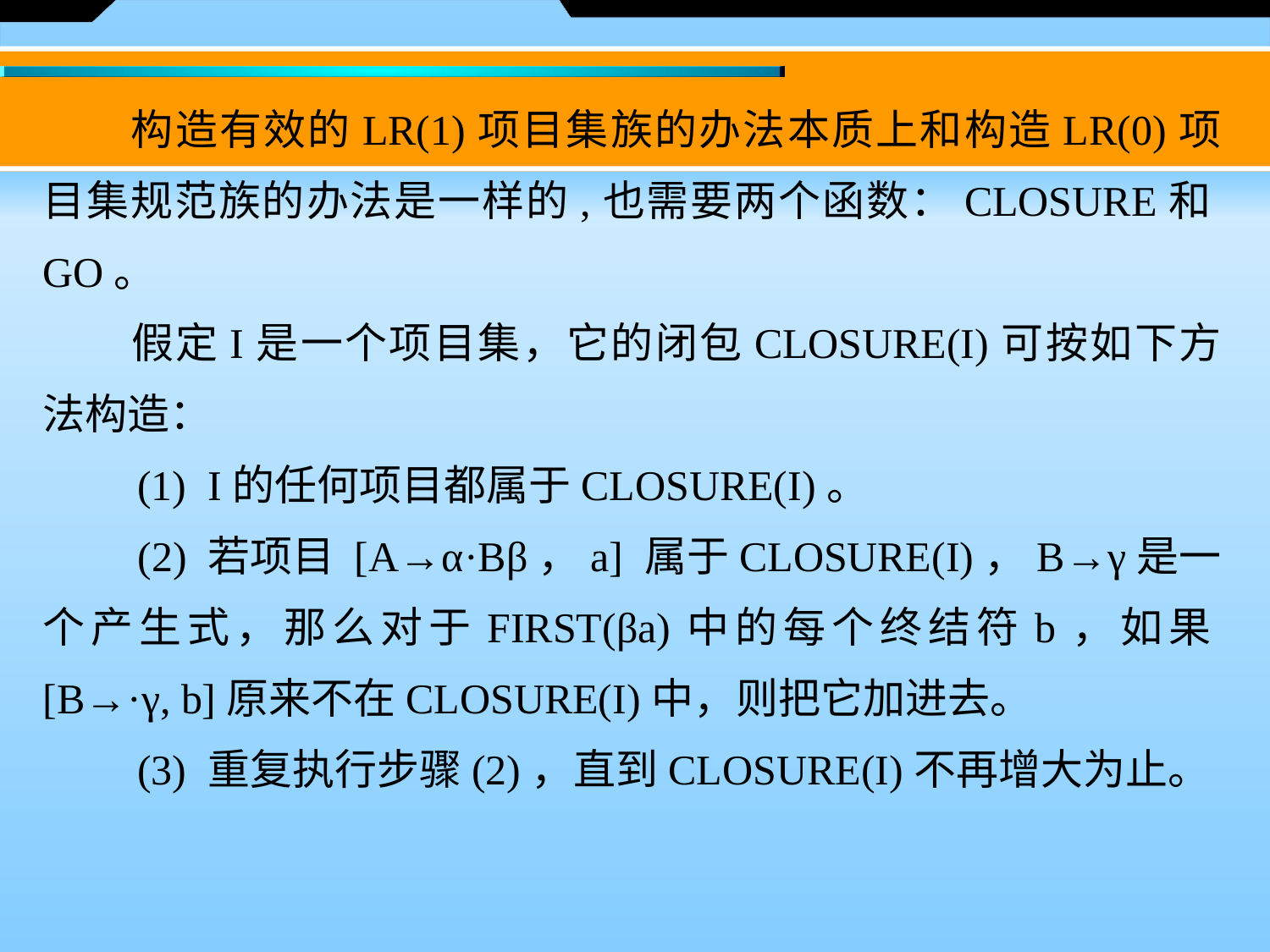

构造有效的LR(1)项目集族的办法本质上和构造LR(0)项目集规范族的办法是一样的,也需要两个函数：CLOSURE和GO。
　　假定I是一个项目集，它的闭包CLOSURE(I)可按如下方法构造：
　　(1)  I的任何项目都属于CLOSURE(I)。
　　(2) 若项目 [A→α·Bβ，a] 属于CLOSURE(I)，B→γ是一个产生式，那么对于FIRST(βa)中的每个终结符b，如果[B→·γ, b]原来不在CLOSURE(I)中，则把它加进去。
　　(3) 重复执行步骤(2)，直到CLOSURE(I)不再增大为止。